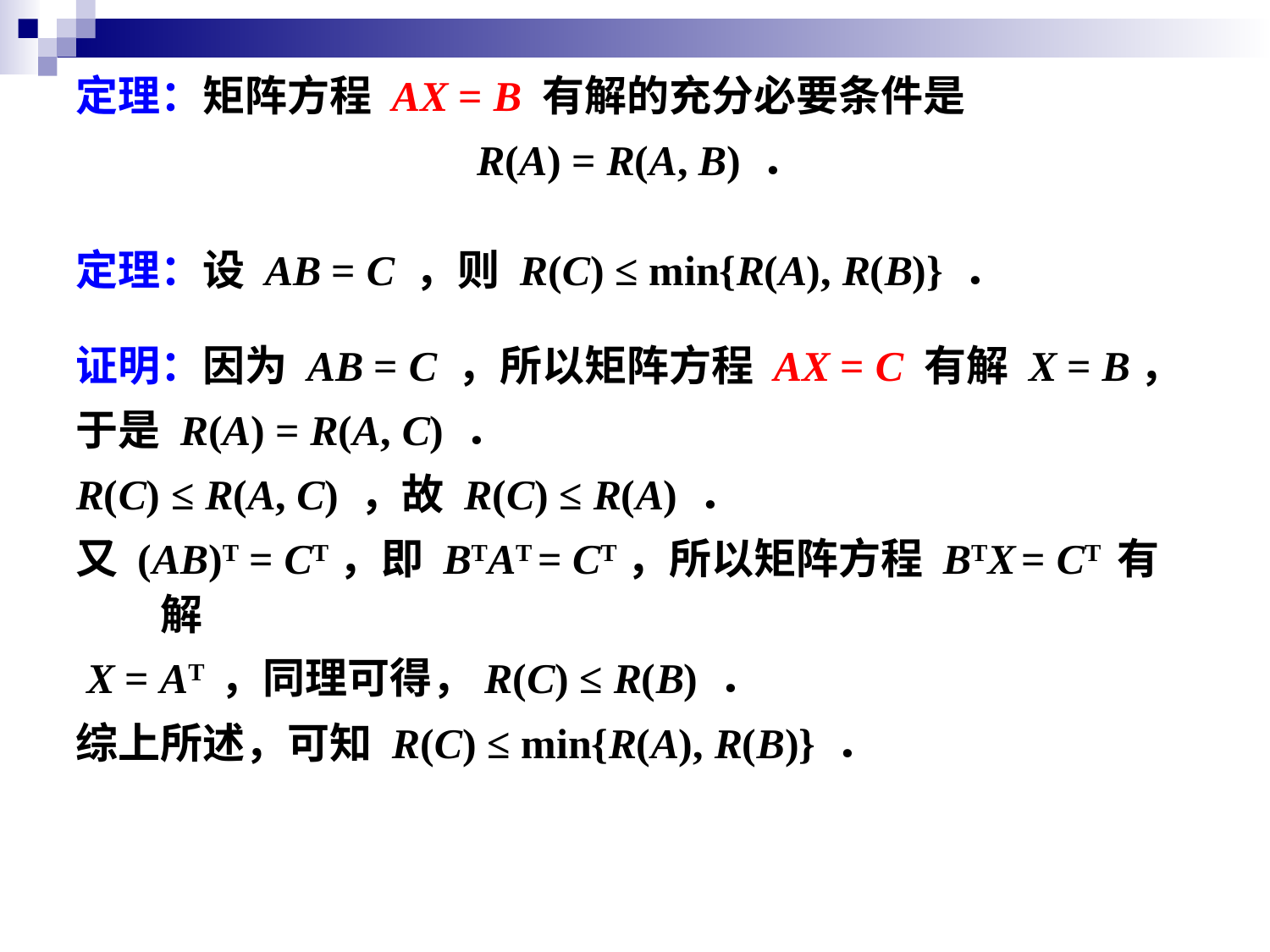

定理：矩阵方程 AX = B 有解的充分必要条件是
 R(A) = R(A, B) ．
定理：设 AB = C ，则 R(C) ≤ min{R(A), R(B)} ．
证明：因为 AB = C ，所以矩阵方程 AX = C 有解 X = B，
于是 R(A) = R(A, C) ．
R(C) ≤ R(A, C) ，故 R(C) ≤ R(A) ．
又 (AB)T = CT，即 BTAT = CT，所以矩阵方程 BTX = CT 有解
 X = AT ，同理可得，R(C) ≤ R(B) ．
综上所述，可知 R(C) ≤ min{R(A), R(B)} ．